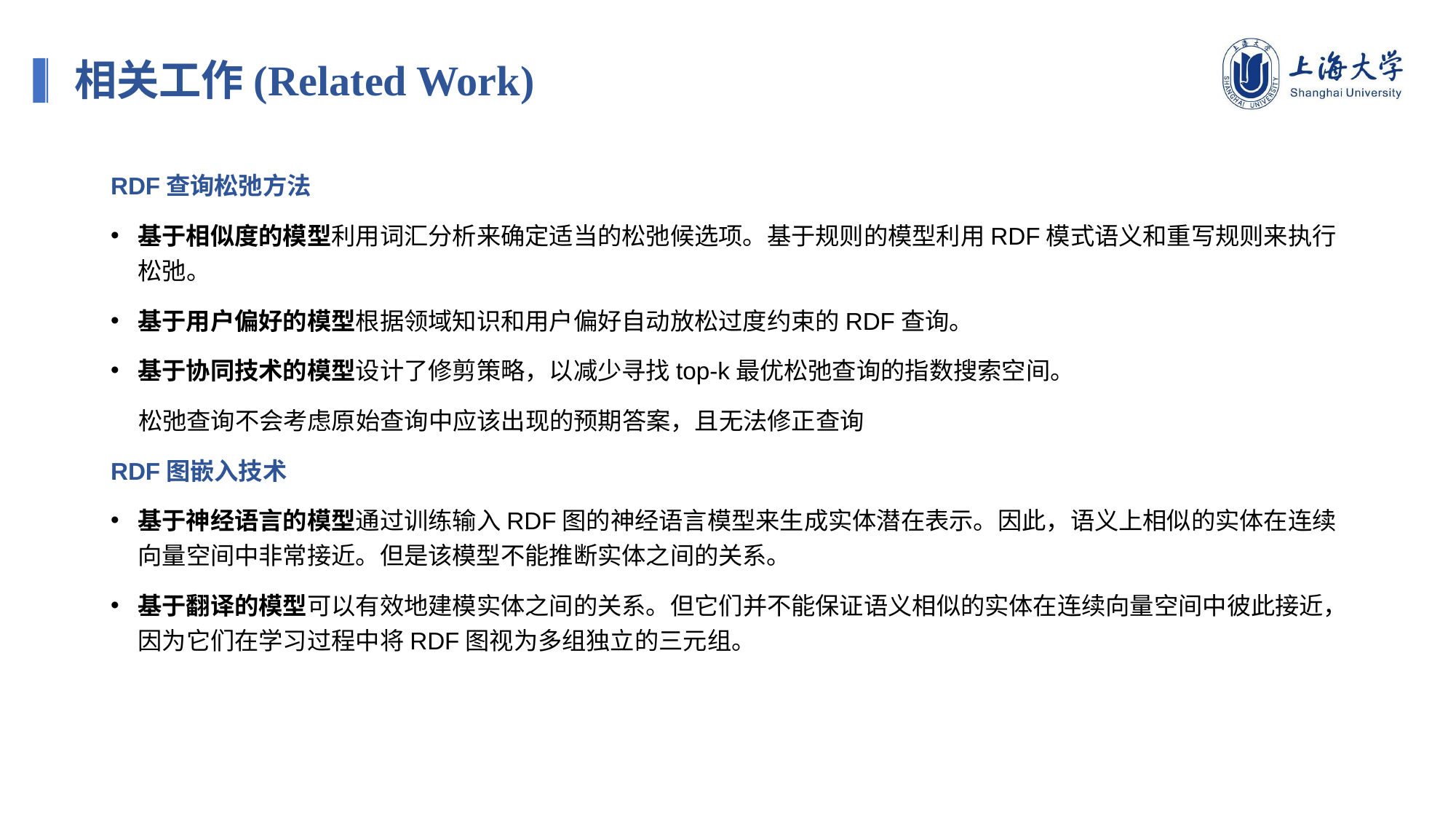

相关工作(Related Work)
RDF查询松弛方法
基于相似度的模型利用词汇分析来确定适当的松弛候选项。基于规则的模型利用RDF模式语义和重写规则来执行松弛。
基于用户偏好的模型根据领域知识和用户偏好自动放松过度约束的RDF查询。
基于协同技术的模型设计了修剪策略，以减少寻找top-k最优松弛查询的指数搜索空间。
    松弛查询不会考虑原始查询中应该出现的预期答案，且无法修正查询
RDF图嵌入技术
基于神经语言的模型通过训练输入RDF图的神经语言模型来生成实体潜在表示。因此，语义上相似的实体在连续向量空间中非常接近。但是该模型不能推断实体之间的关系。
基于翻译的模型可以有效地建模实体之间的关系。但它们并不能保证语义相似的实体在连续向量空间中彼此接近，因为它们在学习过程中将RDF图视为多组独立的三元组。